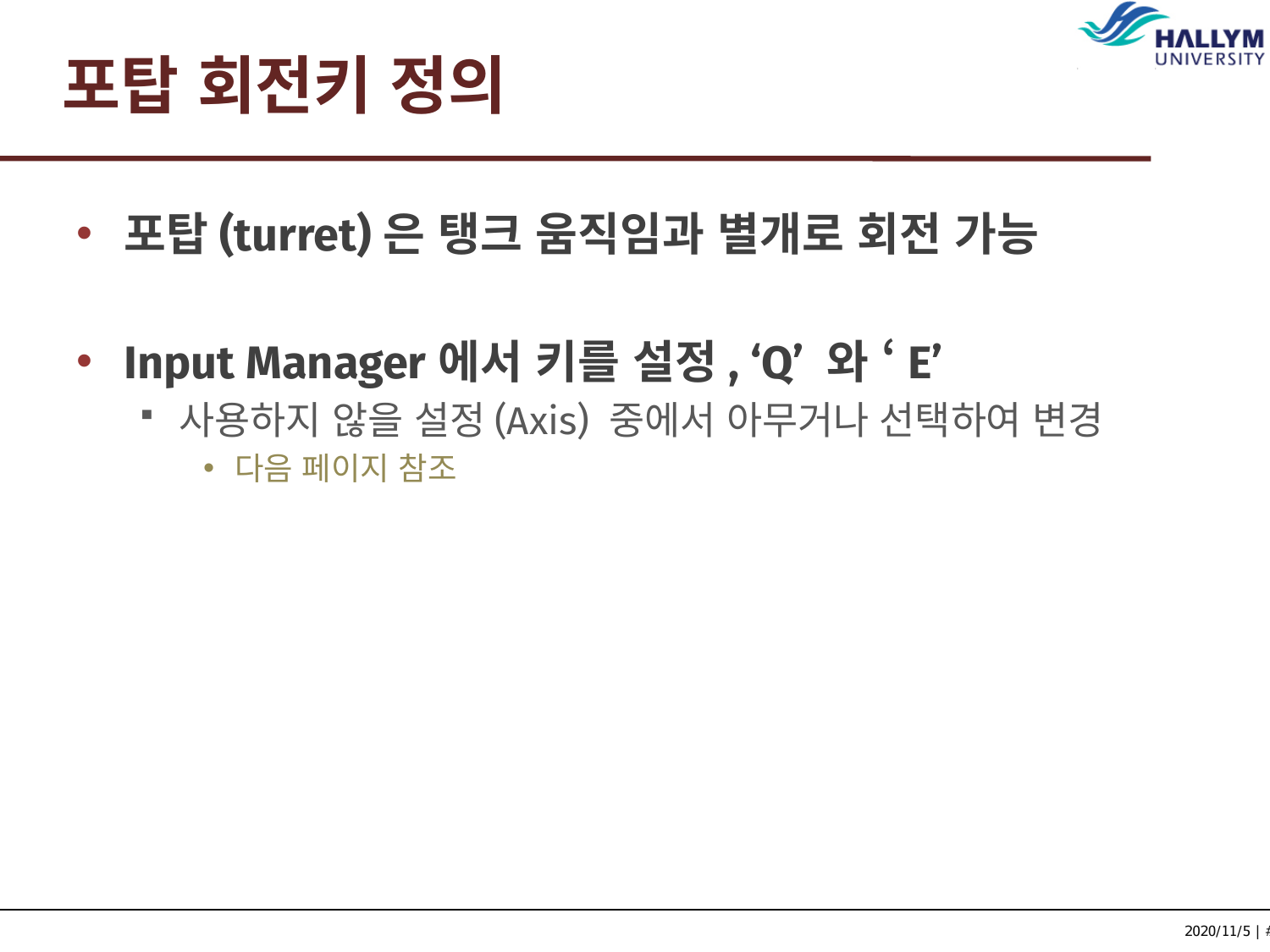

# 포탑 회전키 정의
포탑(turret)은 탱크 움직임과 별개로 회전 가능

Input Manager에서 키를 설정, ‘Q’ 와 ‘E’
사용하지 않을 설정(Axis) 중에서 아무거나 선택하여 변경
다음 페이지 참조